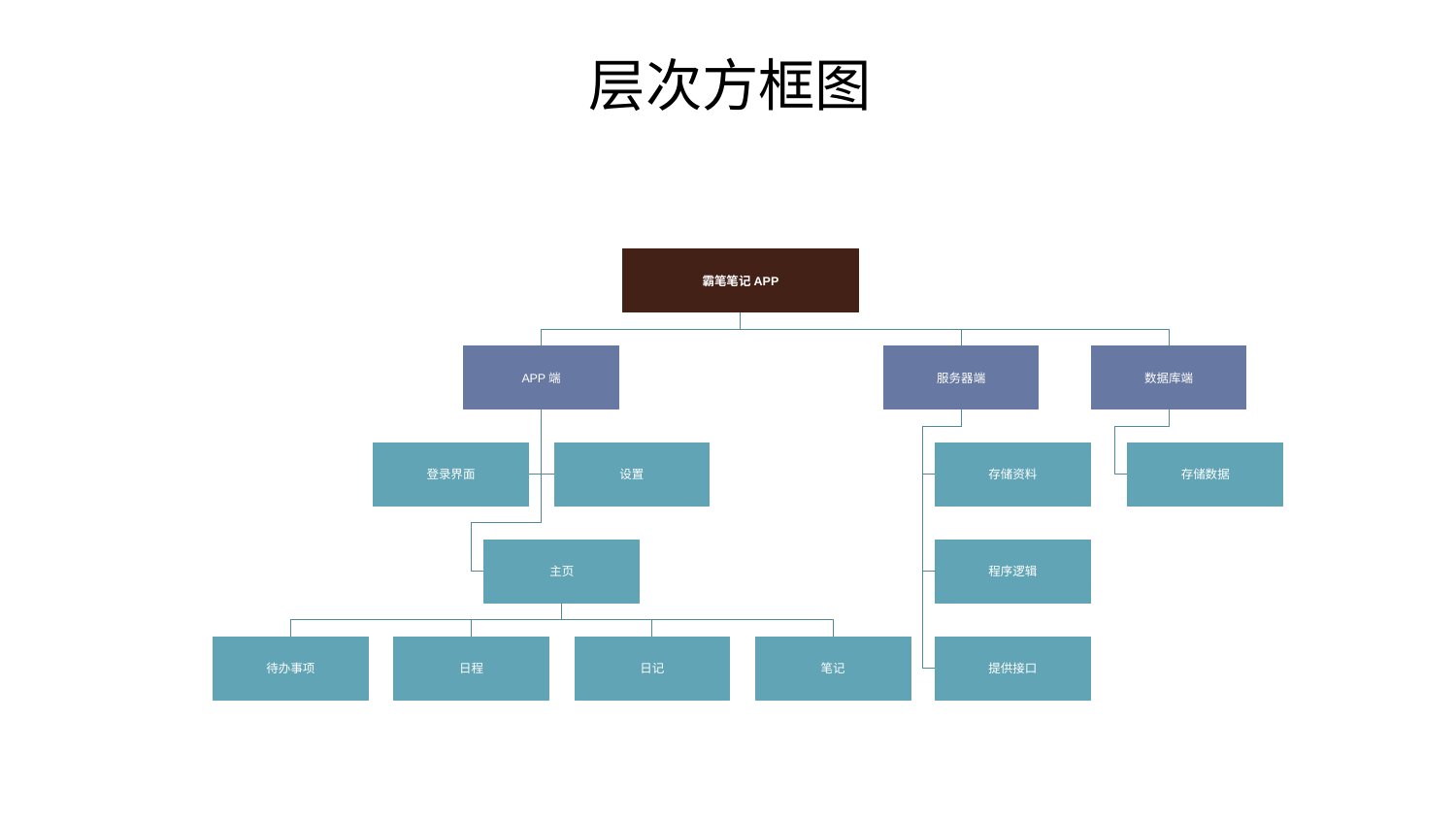

层次方框图

霸笔笔记APP

APP端

服务器端

数据库端

登录界面

设置

存储资料

存储数据

主页

程序逻辑

待办事项

日程

日记

笔记

提供接口